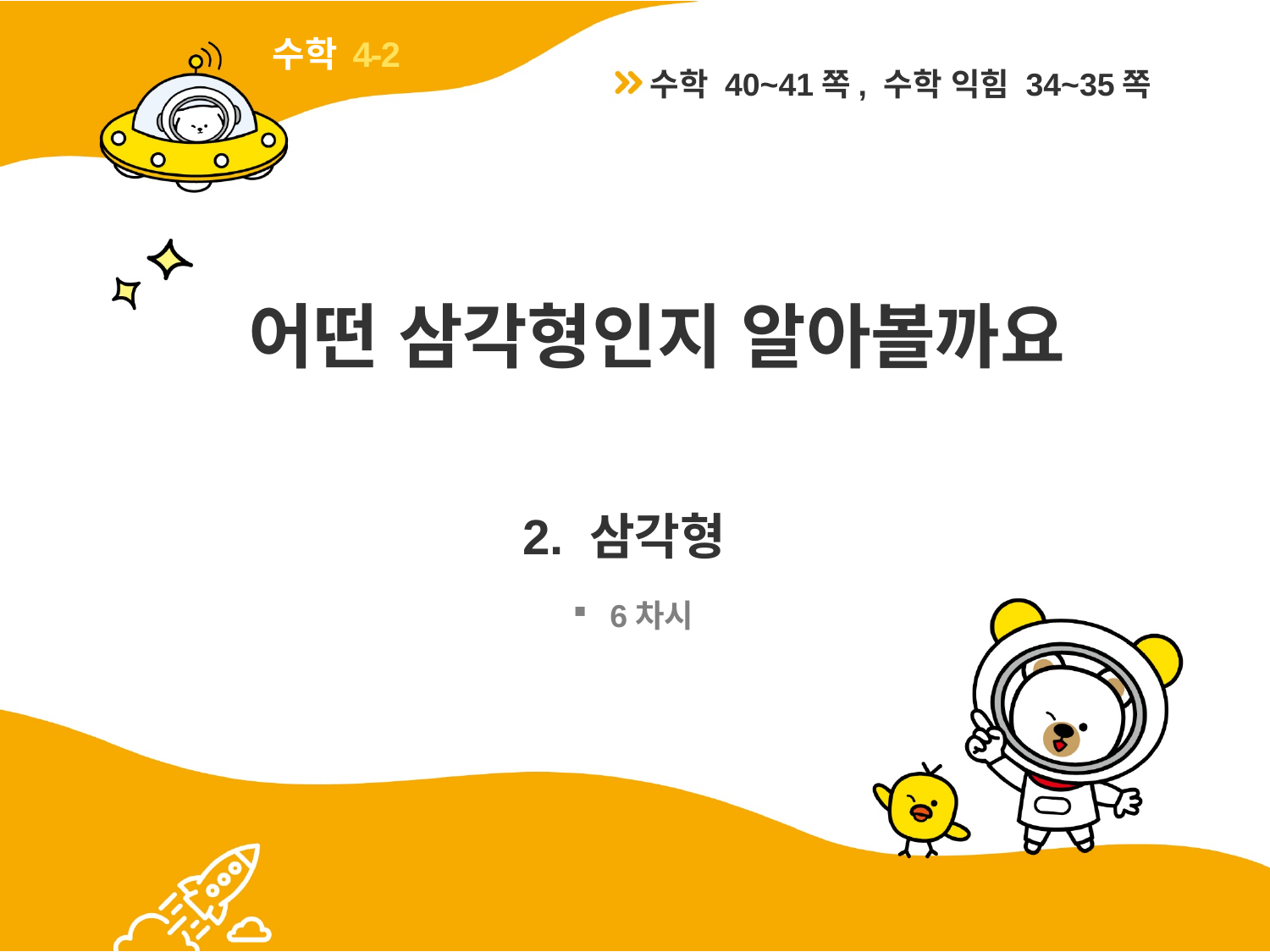

4-2
수학 40~41쪽, 수학 익힘 34~35쪽
# 어떤 삼각형인지 알아볼까요
2. 삼각형
6차시